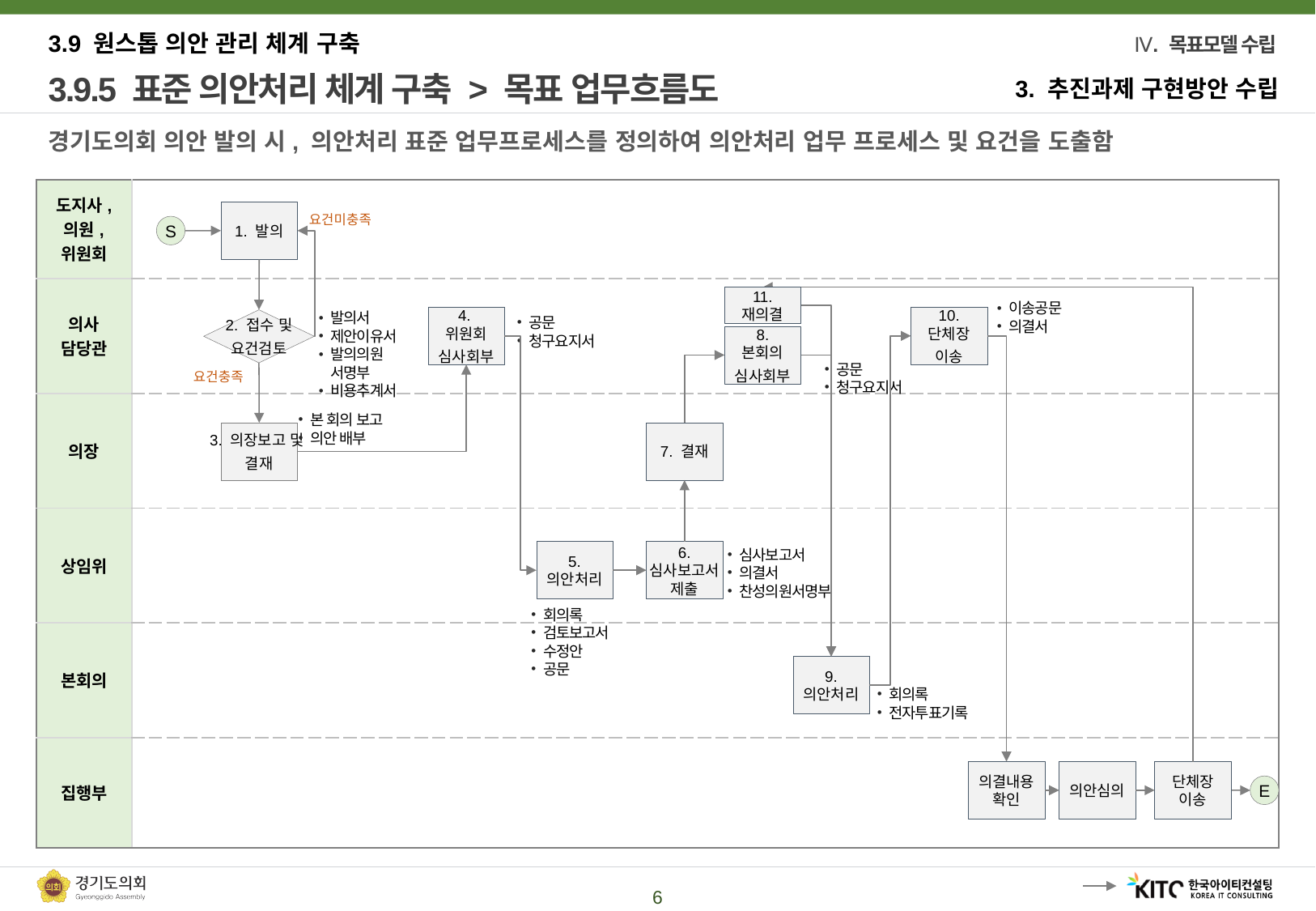

3.9 원스톱 의안 관리 체계 구축
# 3.9.5 표준 의안처리 체계 구축 > 목표 업무흐름도
3. 추진과제 구현방안 수립
경기도의회 의안 발의 시, 의안처리 표준 업무프로세스를 정의하여 의안처리 업무 프로세스 및 요건을 도출함
| 도지사, 의원, 위원회 |  |
| --- | --- |
| 의사 담당관 |  |
| 의장 |  |
| 상임위 |  |
| 본회의 |  |
| 집행부 |  |
1. 발의
요건미충족
S
11. 재의결
이송공문
의결서
발의서
제안이유서
발의의원 서명부
비용추계서
4.위원회
심사회부
공문
청구요지서
10. 단체장
이송
2. 접수 및
요건검토
8. 본회의
심사회부
공문
청구요지서
요건충족
본 회의 보고
의안 배부
3. 의장보고 및
결재
7. 결재
심사보고서
의결서
찬성의원서명부
5. 의안처리
6. 심사보고서 제출
회의록
검토보고서
수정안
공문
9. 의안처리
회의록
전자투표기록
의결내용확인
의안심의
단체장 이송
E